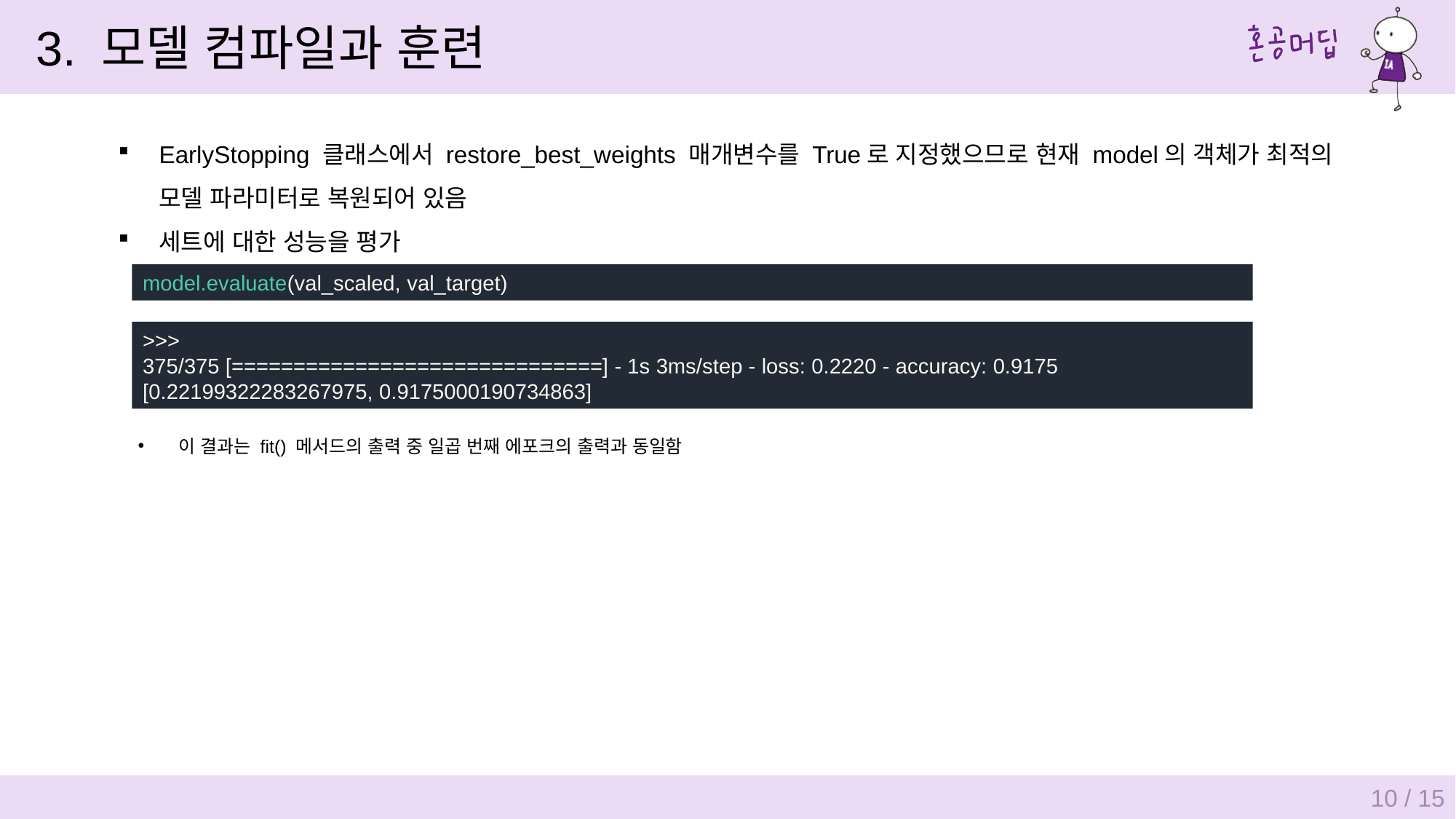

3. 모델 컴파일과 훈련
EarlyStopping 클래스에서 restore_best_weights 매개변수를 True로 지정했으므로 현재 model의 객체가 최적의
모델 파라미터로 복원되어 있음
세트에 대한 성능을 평가
model.evaluate(val_scaled, val_target)
>>>
375/375 [==============================] - 1s 3ms/step - loss: 0.2220 - accuracy: 0.9175
[0.22199322283267975, 0.9175000190734863]
이 결과는 fit() 메서드의 출력 중 일곱 번째 에포크의 출력과 동일함
10 / 15